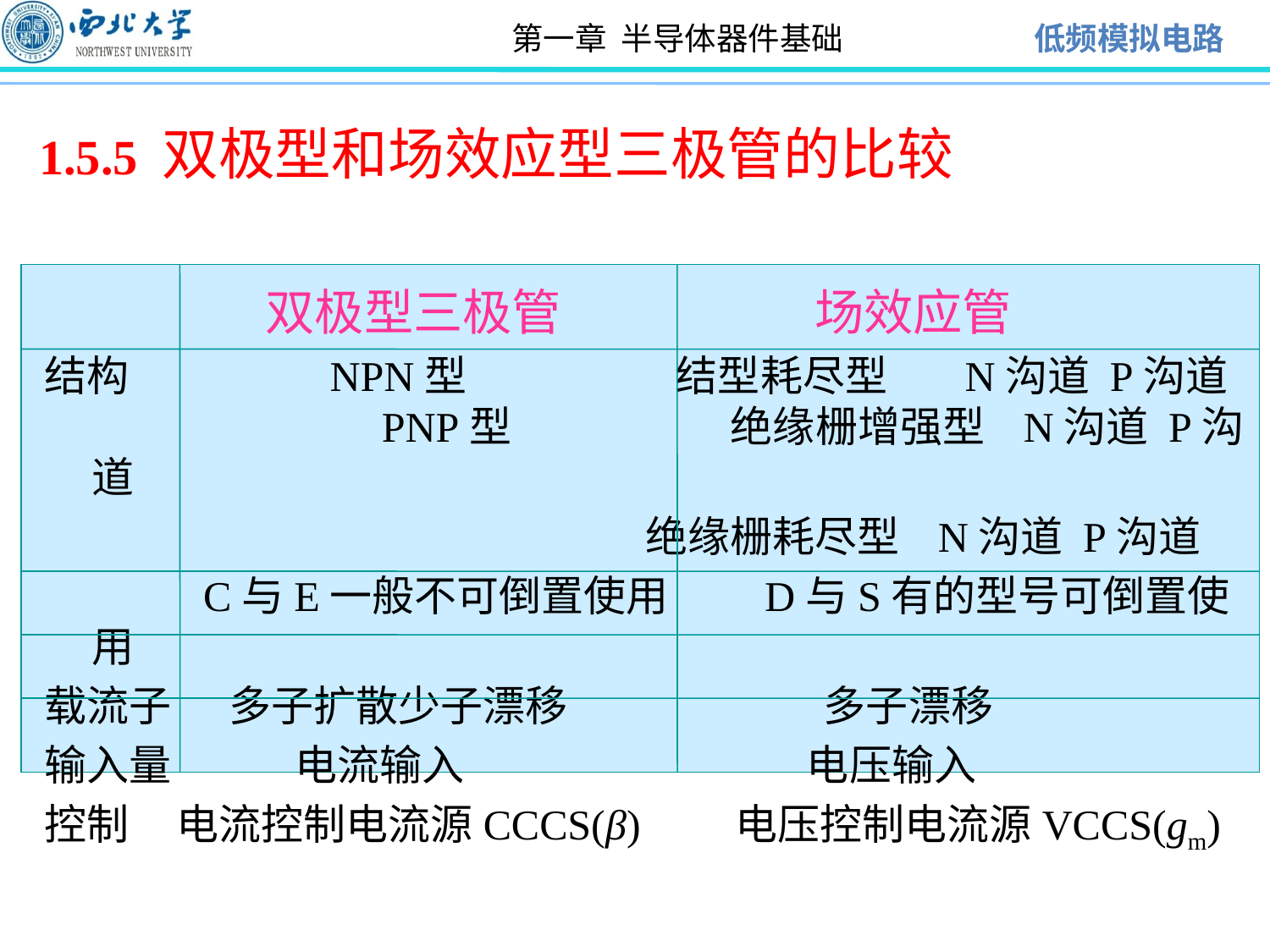

1.5.5 双极型和场效应型三极管的比较

                   双极型三极管                       场效应管
结构                    NPN型                      结型耗尽型       N沟道 P沟道      	                PNP型                       绝缘栅增强型   N沟道 P沟道
                                                              绝缘栅耗尽型   N沟道 P沟道
               C与E一般不可倒置使用         D与S有的型号可倒置使用
载流子      多子扩散少子漂移                           多子漂移
输入量             电流输入                                    电压输入
控制     电流控制电流源CCCS(β)        电压控制电流源VCCS(gm)

140